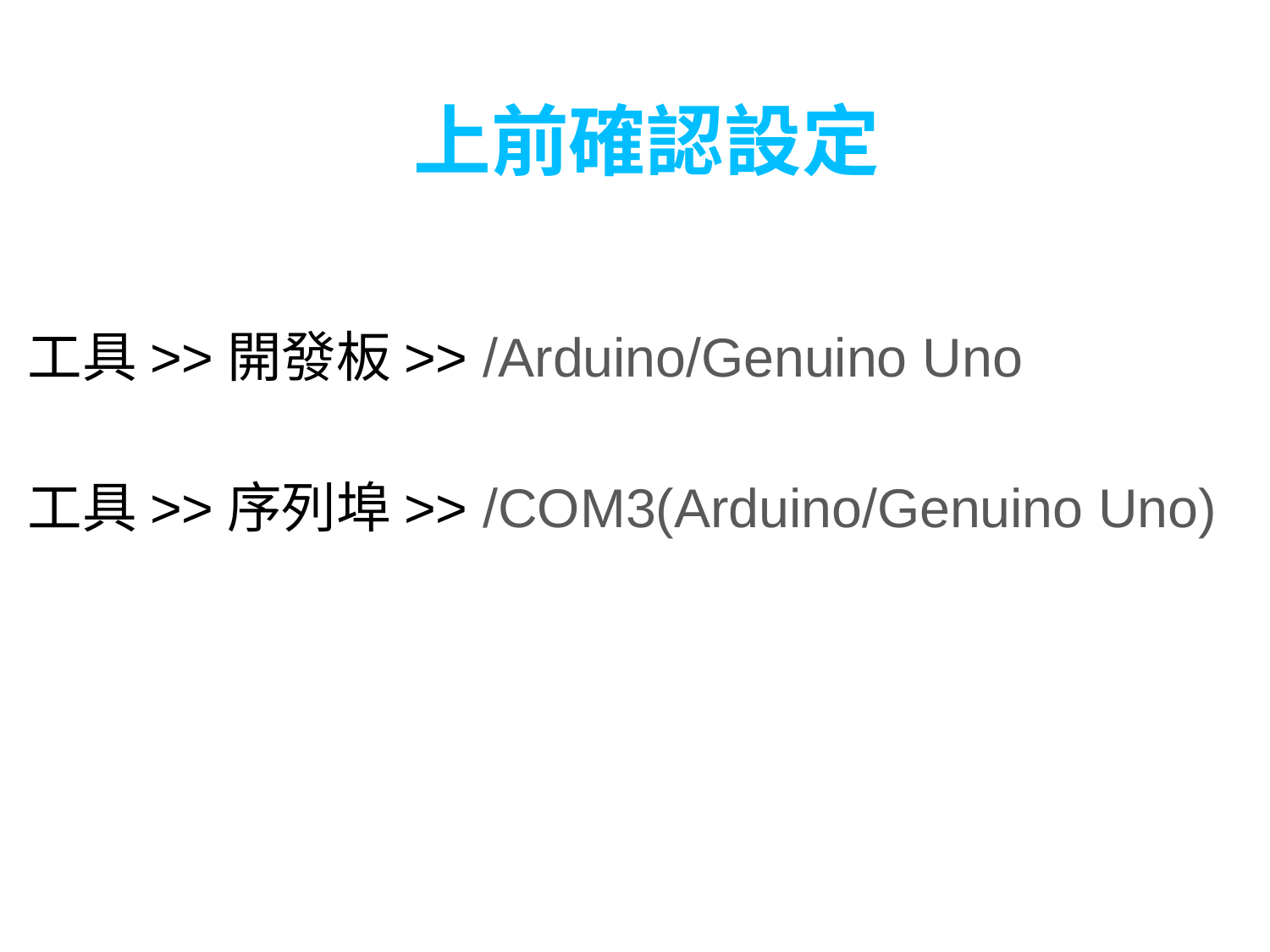

上前確認設定

工具>>開發板>> /Arduino/Genuino Uno

工具>>序列埠>> /COM3(Arduino/Genuino Uno)